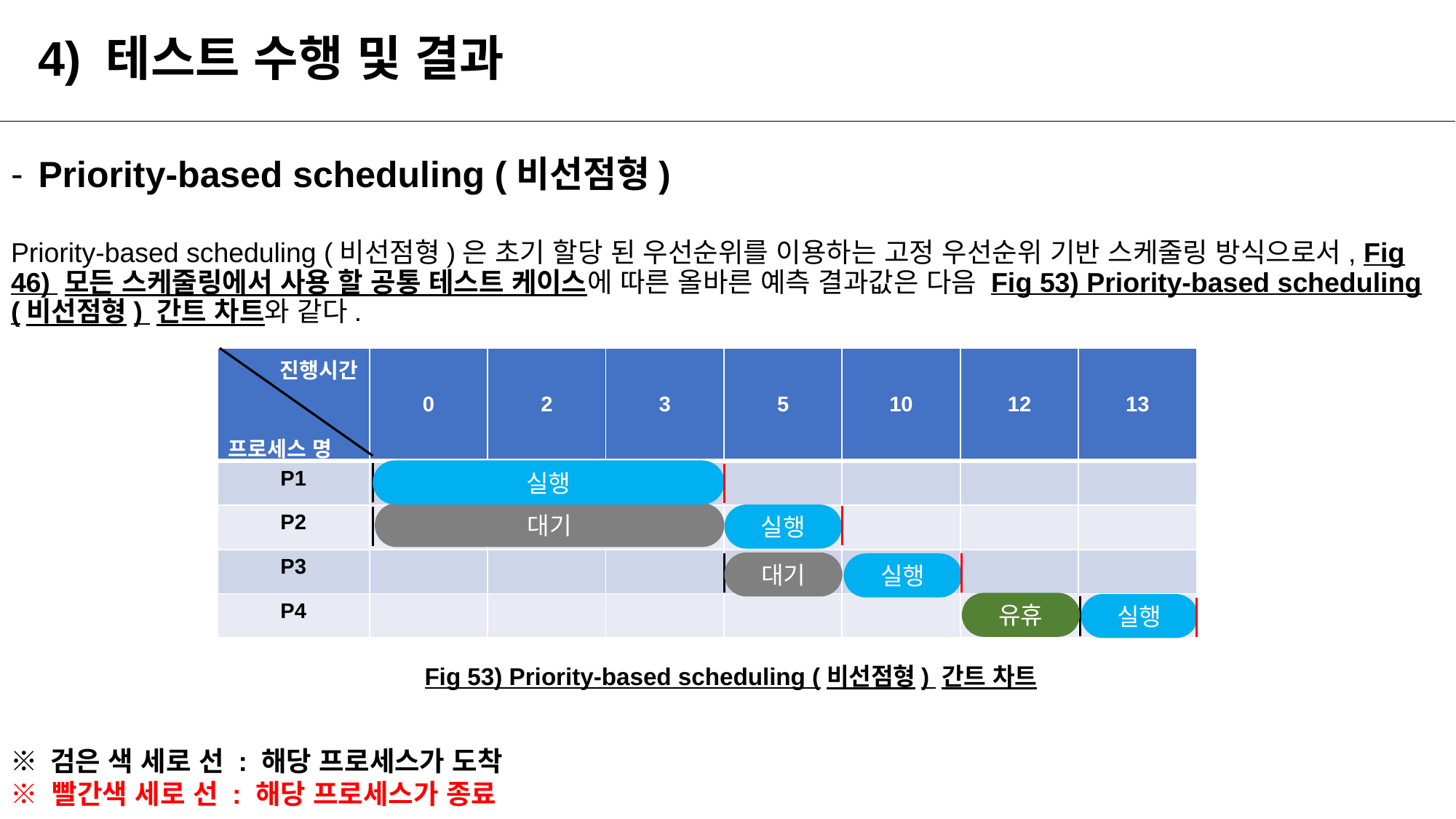

# 4) 테스트 수행 및 결과

Priority-based scheduling (비선점형)

Priority-based scheduling (비선점형)은 초기 할당 된 우선순위를 이용하는 고정 우선순위 기반 스케줄링 방식으로서, Fig 46) 모든 스케줄링에서 사용 할 공통 테스트 케이스에 따른 올바른 예측 결과값은 다음 Fig 53) Priority-based scheduling (비선점형) 간트 차트와 같다.

| 진행시간 프로세스 명 | 0 | 2 | 3 | 5 | 10 | 12 | 13 |
| --- | --- | --- | --- | --- | --- | --- | --- |
| P1 |  |  |  |  |  |  |  |
| P2 |  |  |  |  |  |  |  |
| P3 |  |  |  |  |  |  |  |
| P4 |  |  |  |  |  |  |  |
실행
대기
실행
대기
실행
유휴
실행
Fig 53) Priority-based scheduling (비선점형) 간트 차트
※ 검은 색 세로 선 : 해당 프로세스가 도착
※ 빨간색 세로 선 : 해당 프로세스가 종료